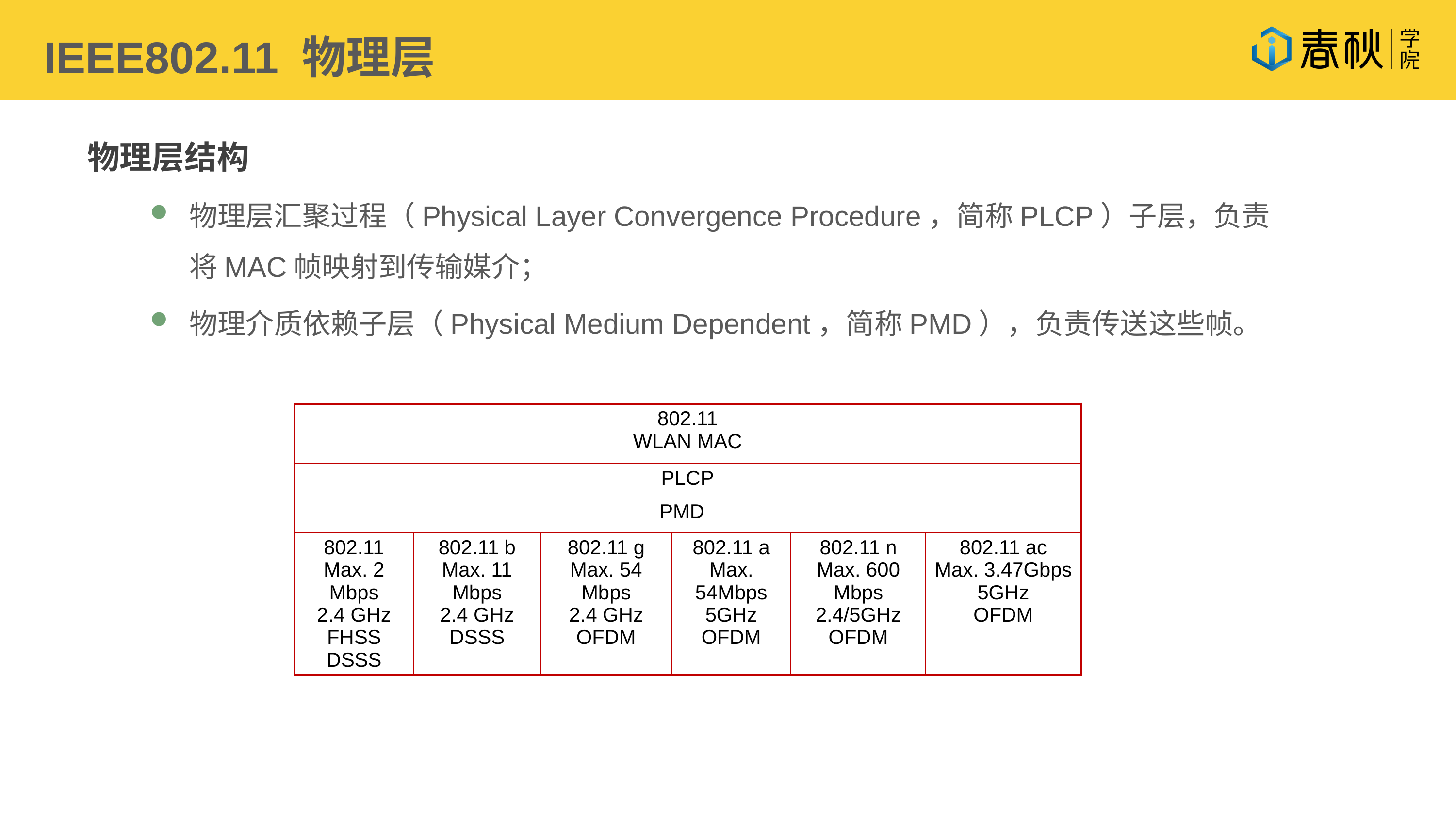

IEEE802.11 物理层
物理层结构
物理层汇聚过程（Physical Layer Convergence Procedure，简称PLCP）子层，负责将MAC帧映射到传输媒介；
物理介质依赖子层（Physical Medium Dependent，简称PMD），负责传送这些帧。

| 802.11 WLAN MAC |  |  |  |  |  |
| --- | --- | --- | --- | --- | --- |
| PLCP |  |  |  |  |  |
| PMD |  |  |  |  |  |
| 802.11 Max. 2 Mbps 2.4 GHz FHSS DSSS | 802.11 b Max. 11 Mbps 2.4 GHz DSSS | 802.11 g Max. 54 Mbps 2.4 GHz OFDM | 802.11 a Max. 54Mbps 5GHz OFDM | 802.11 n Max. 600 Mbps 2.4/5GHz OFDM | 802.11 ac Max. 3.47Gbps 5GHz OFDM |